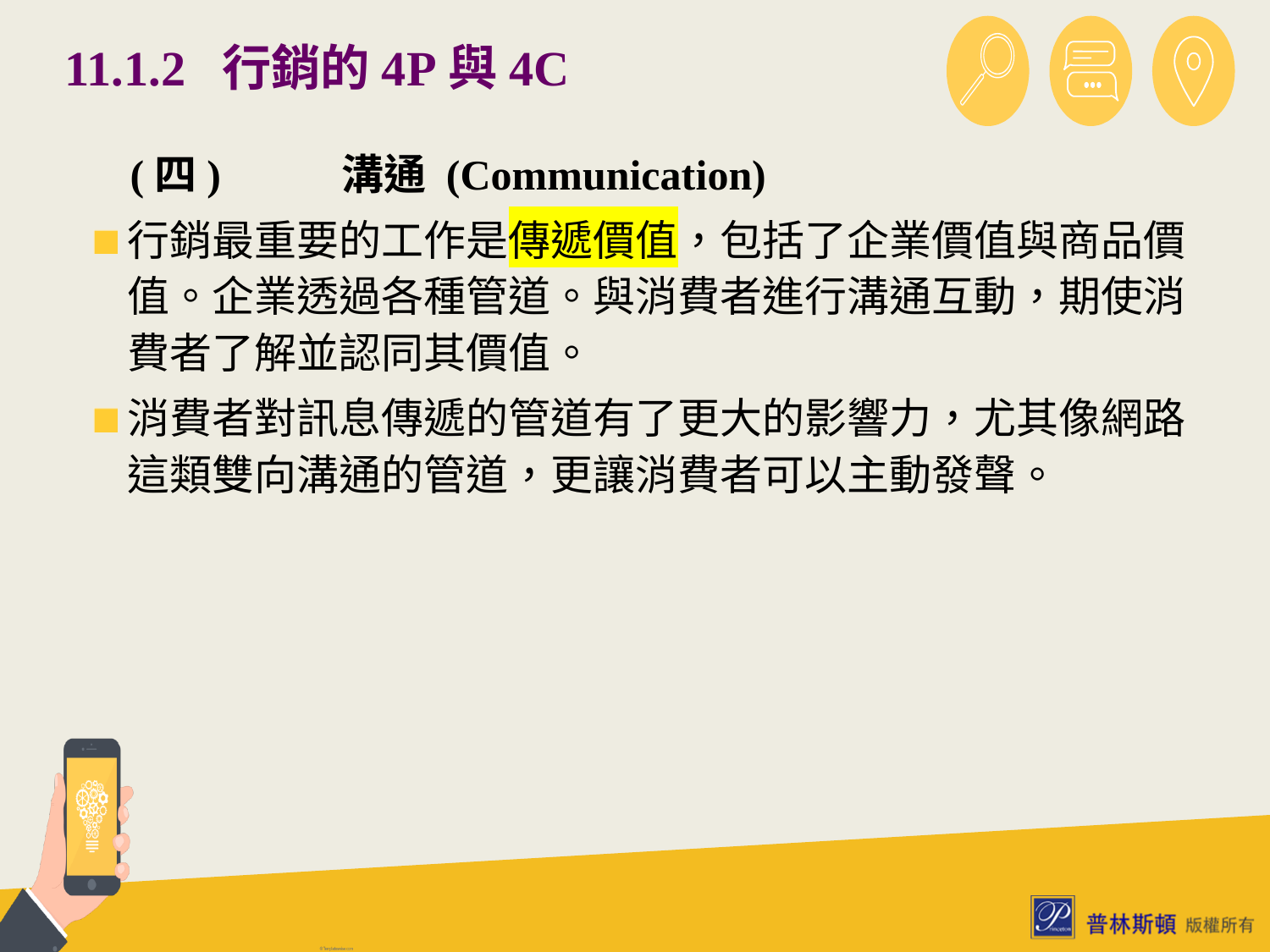

# 11.1.2  行銷的4P與4C
    (四)	溝通 (Communication)
行銷最重要的工作是傳遞價值，包括了企業價值與商品價值。企業透過各種管道。與消費者進行溝通互動，期使消費者了解並認同其價值。
消費者對訊息傳遞的管道有了更大的影響力，尤其像網路這類雙向溝通的管道，更讓消費者可以主動發聲。